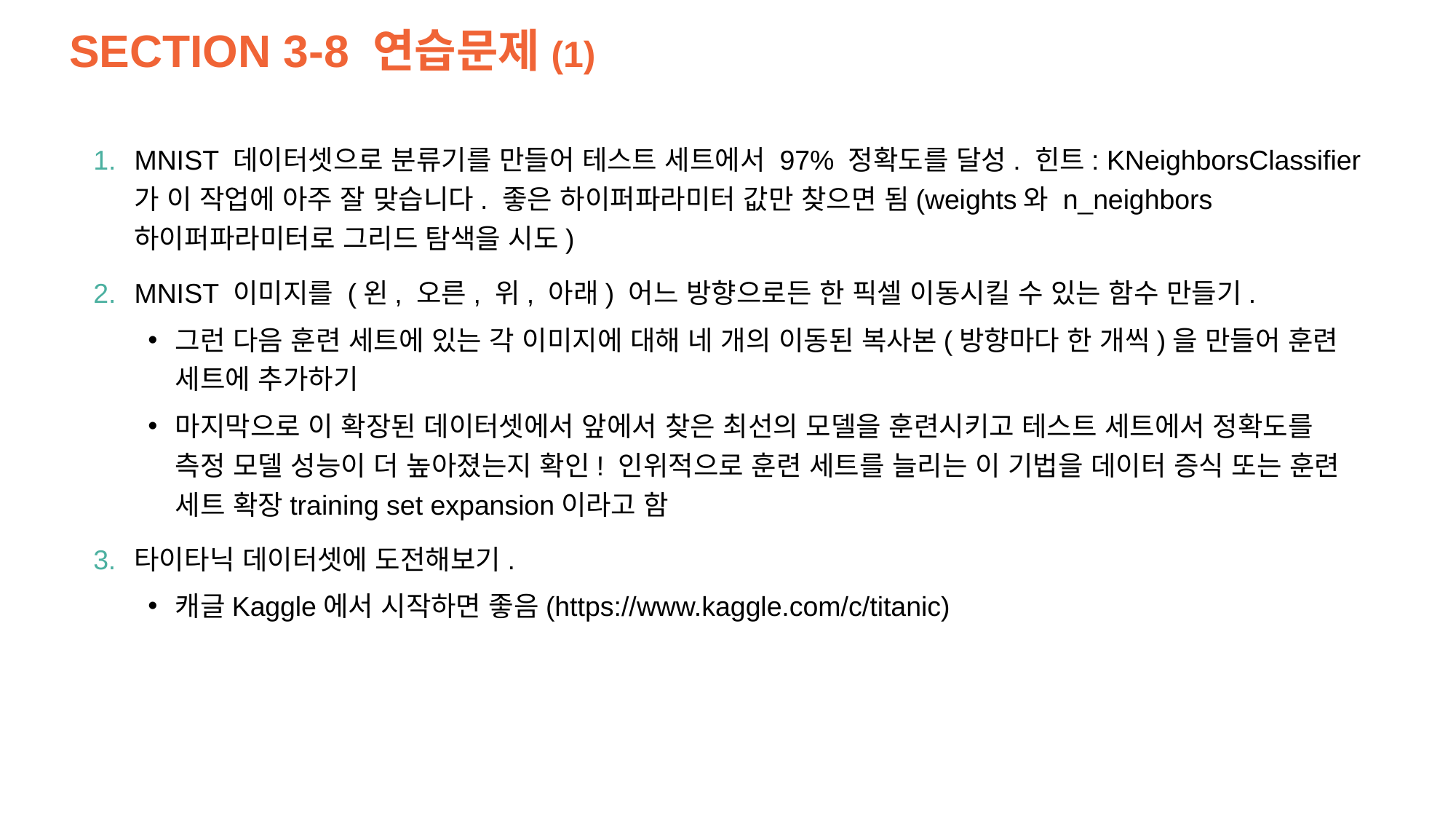

# SECTION 3-8 연습문제(1)
MNIST 데이터셋으로 분류기를 만들어 테스트 세트에서 97% 정확도를 달성. 힌트: KNeighborsClassifier가 이 작업에 아주 잘 맞습니다. 좋은 하이퍼파라미터 값만 찾으면 됨(weights와 n_neighbors 하이퍼파라미터로 그리드 탐색을 시도)
MNIST 이미지를 (왼, 오른, 위, 아래) 어느 방향으로든 한 픽셀 이동시킬 수 있는 함수 만들기.
그런 다음 훈련 세트에 있는 각 이미지에 대해 네 개의 이동된 복사본(방향마다 한 개씩)을 만들어 훈련 세트에 추가하기
마지막으로 이 확장된 데이터셋에서 앞에서 찾은 최선의 모델을 훈련시키고 테스트 세트에서 정확도를 측정 모델 성능이 더 높아졌는지 확인! 인위적으로 훈련 세트를 늘리는 이 기법을 데이터 증식 또는 훈련 세트 확장training set expansion이라고 함
타이타닉 데이터셋에 도전해보기.
캐글Kaggle에서 시작하면 좋음(https://www.kaggle.com/c/titanic)
27